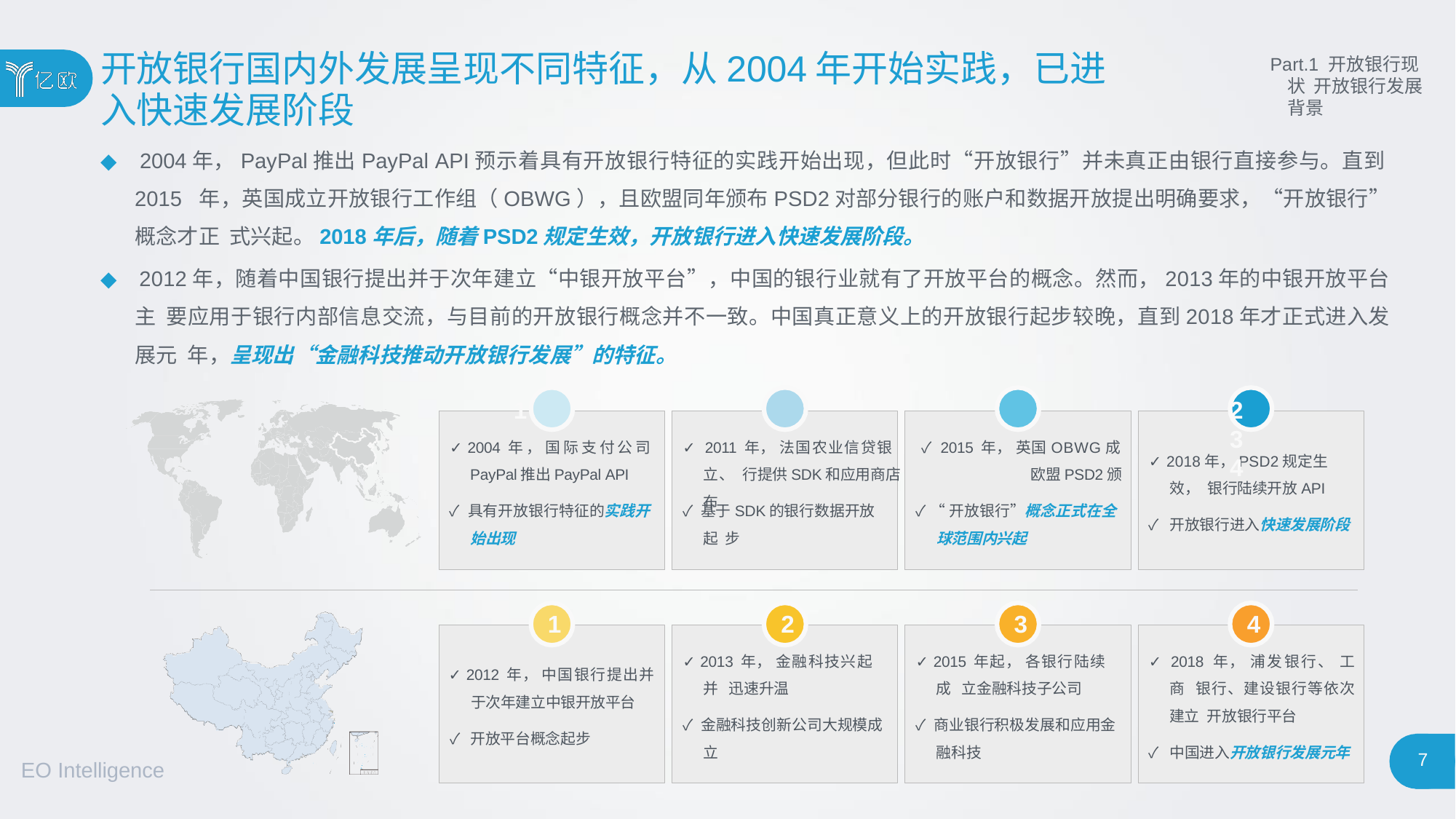

# 开放银行国内外发展呈现不同特征，从2004年开始实践，已进
入快速发展阶段
Part.1 开放银行现状  开放银行发展背景

◆ 2004年，PayPal推出PayPal API预示着具有开放银行特征的实践开始出现，但此时“开放银行”并未真正由银行直接参与。直到2015  年，英国成立开放银行工作组（OBWG），且欧盟同年颁布PSD2对部分银行的账户和数据开放提出明确要求，“开放银行”概念才正  式兴起。2018年后，随着PSD2规定生效，开放银行进入快速发展阶段。
◆ 2012年，随着中国银行提出并于次年建立“中银开放平台”，中国的银行业就有了开放平台的概念。然而，2013年的中银开放平台主  要应用于银行内部信息交流，与目前的开放银行概念并不一致。中国真正意义上的开放银行起步较晚，直到2018年才正式进入发展元  年，呈现出“金融科技推动开放银行发展”的特征。

1	2	3	4

✓  2011 年， 法国农业信贷银	✓ 2015 年， 英国OBWG成立、  行提供SDK和应用商店		欧盟PSD2颁布
✓ 2004 年 ， 国际支付公司
PayPal推出PayPal API
✓ 2018年，PSD2规定生效，  银行陆续开放API
✓ 具有开放银行特征的实践开  始出现
✓ 基于SDK的银行数据开放起  步
✓ “开放银行”概念正式在全  球范围内兴起
✓ 开放银行进入快速发展阶段

1
2
3
4

✓ 2018 年， 浦发银行、 工商  银行、建设银行等依次建立  开放银行平台
✓ 2013 年， 金融科技兴起并  迅速升温
✓ 2015 年起， 各银行陆续成  立金融科技子公司
✓ 2012 年， 中国银行提出并
于次年建立中银开放平台
✓ 金融科技创新公司大规模成  立
✓ 商业银行积极发展和应用金  融科技
✓ 开放平台概念起步
✓ 中国进入开放银行发展元年
7
EO Intelligence